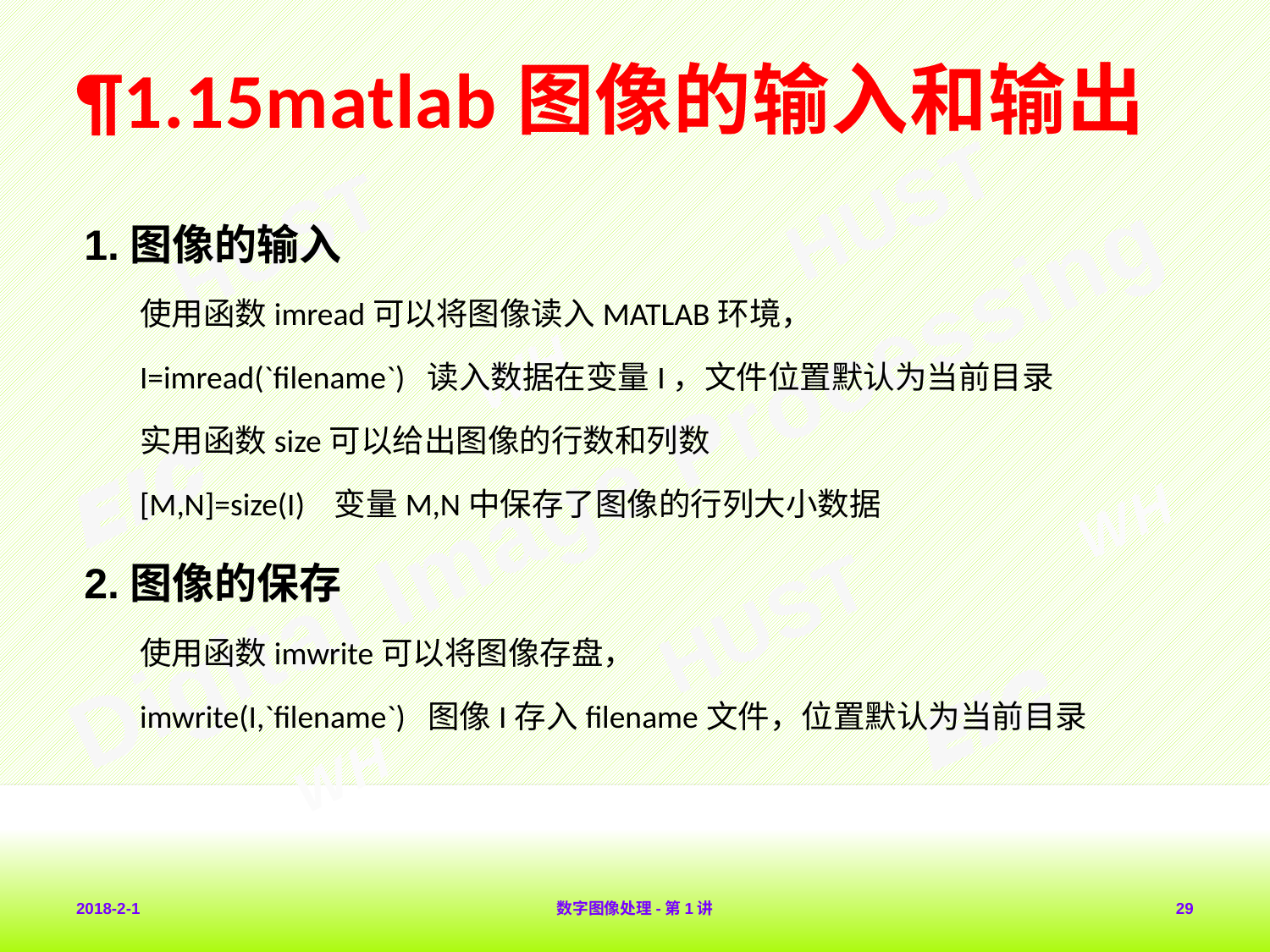

# ¶1.15matlab图像的输入和输出
1.图像的输入
使用函数imread可以将图像读入MATLAB环境，
I=imread(`filename`)  读入数据在变量I，文件位置默认为当前目录
实用函数size可以给出图像的行数和列数
[M,N]=size(I)   变量M,N中保存了图像的行列大小数据
2.图像的保存
使用函数imwrite可以将图像存盘，
imwrite(I,`filename`)  图像I存入filename文件，位置默认为当前目录

2018-2-1
数字图像处理-第1讲
29